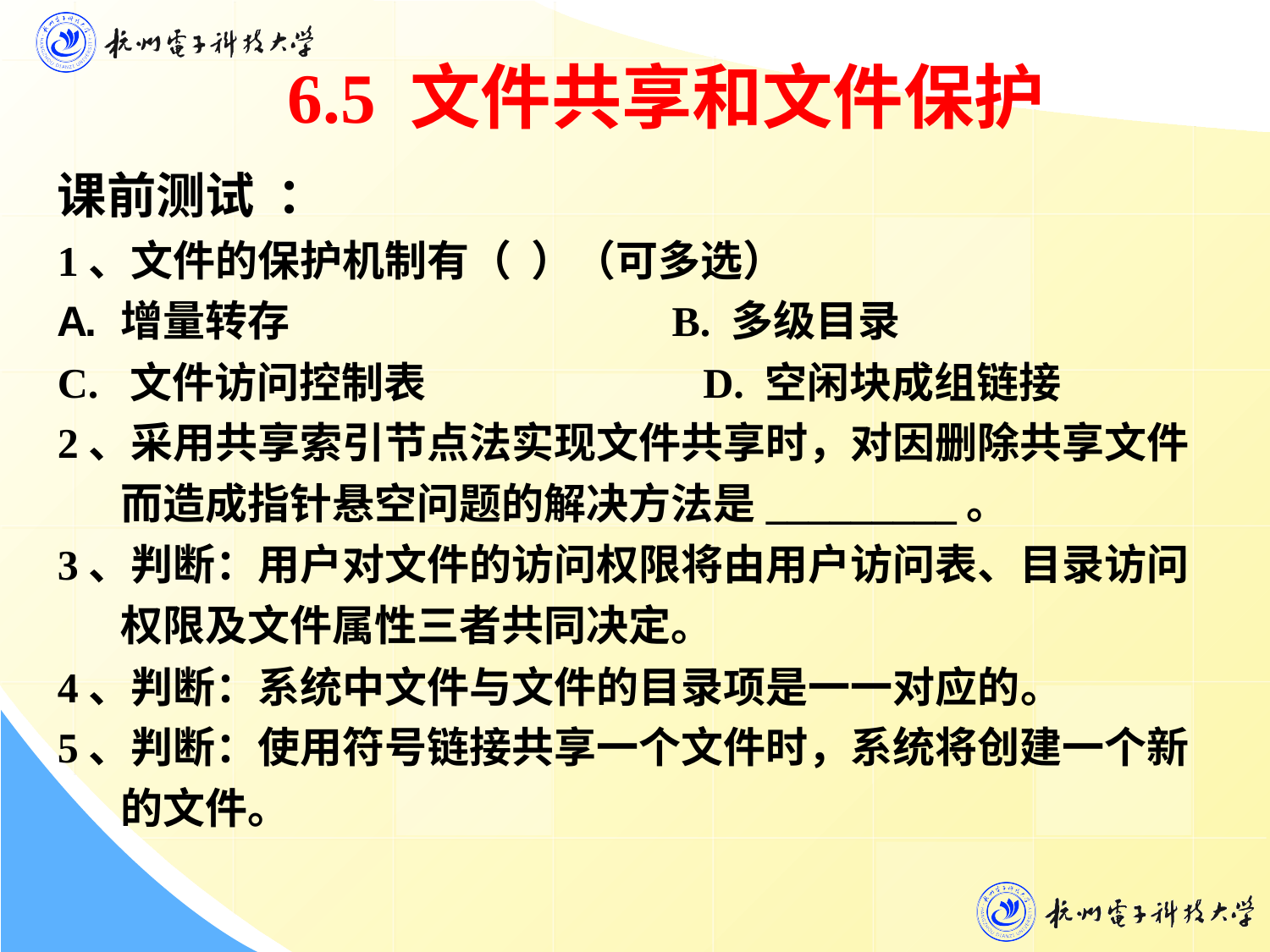

6.5 文件共享和文件保护
课前测试  ：
1、文件的保护机制有（  ）（可多选）
增量转存                                       B. 多级目录
C.  文件访问控制表                            D. 空闲块成组链接
2、采用共享索引节点法实现文件共享时，对因删除共享文件而造成指针悬空问题的解决方法是_________。
3、判断：用户对文件的访问权限将由用户访问表、目录访问权限及文件属性三者共同决定。
4、判断：系统中文件与文件的目录项是一一对应的。
5、判断：使用符号链接共享一个文件时，系统将创建一个新的文件。